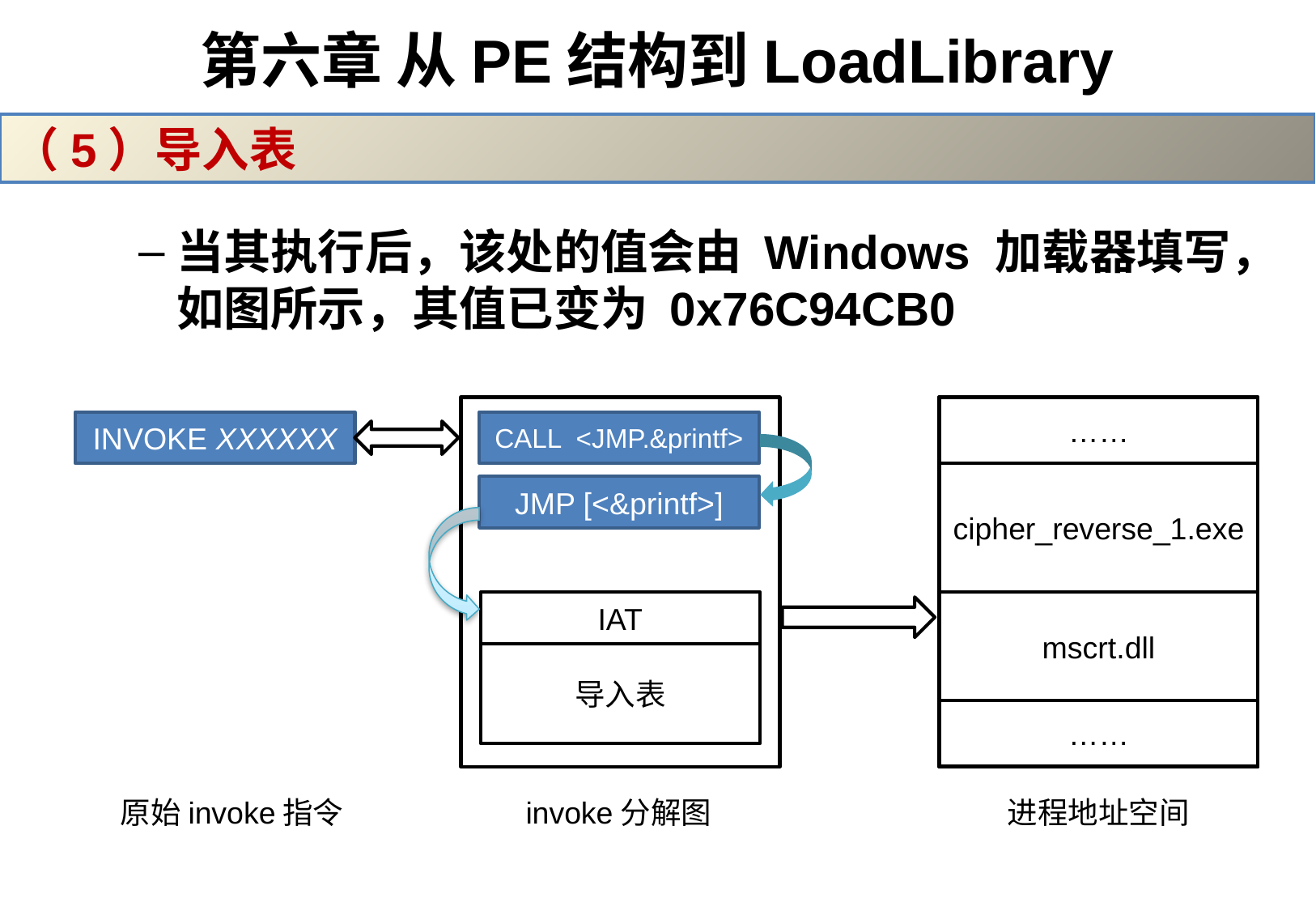

# 第六章 从PE结构到LoadLibrary
（5）导入表
当其执行后，该处的值会由 Windows 加载器填写，如图所示，其值已变为 0x76C94CB0

……
INVOKE XXXXXX
CALL  <JMP.&printf>

cipher_reverse_1.exe
JMP [<&printf>]

IAT
mscrt.dll

导入表
……
原始invoke指令
invoke分解图
进程地址空间